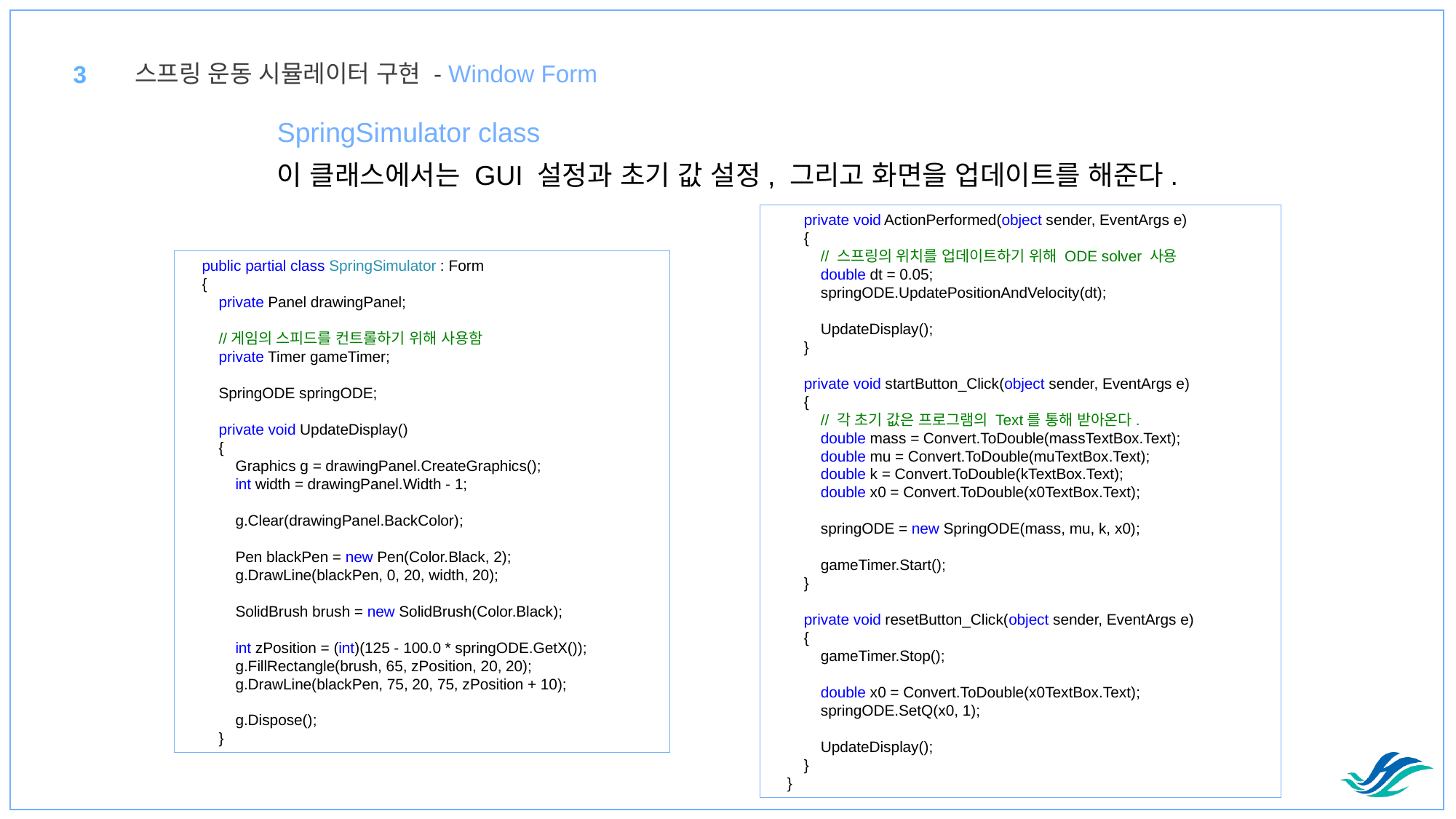

스프링 운동 시뮬레이터 구현 - Window Form
3
SpringSimulator class
이 클래스에서는 GUI 설정과 초기 값 설정, 그리고 화면을 업데이트를 해준다.
        private void ActionPerformed(object sender, EventArgs e)
        {
            // 스프링의 위치를 업데이트하기 위해 ODE solver 사용
            double dt = 0.05;
            springODE.UpdatePositionAndVelocity(dt);

            UpdateDisplay();
        }

        private void startButton_Click(object sender, EventArgs e)
        {
            // 각 초기 값은 프로그램의 Text를 통해 받아온다.
            double mass = Convert.ToDouble(massTextBox.Text);
            double mu = Convert.ToDouble(muTextBox.Text);
            double k = Convert.ToDouble(kTextBox.Text);
            double x0 = Convert.ToDouble(x0TextBox.Text);

            springODE = new SpringODE(mass, mu, k, x0);

            gameTimer.Start();
        }

        private void resetButton_Click(object sender, EventArgs e)
        {
            gameTimer.Stop();

            double x0 = Convert.ToDouble(x0TextBox.Text);
            springODE.SetQ(x0, 1);

            UpdateDisplay();
        }
    }
    public partial class SpringSimulator : Form
    {
        private Panel drawingPanel;

        //게임의 스피드를 컨트롤하기 위해 사용함
        private Timer gameTimer;

        SpringODE springODE;

        private void UpdateDisplay()
        {
            Graphics g = drawingPanel.CreateGraphics();
            int width = drawingPanel.Width - 1;

            g.Clear(drawingPanel.BackColor);

            Pen blackPen = new Pen(Color.Black, 2);
            g.DrawLine(blackPen, 0, 20, width, 20);

            SolidBrush brush = new SolidBrush(Color.Black);

            int zPosition = (int)(125 - 100.0 * springODE.GetX());
            g.FillRectangle(brush, 65, zPosition, 20, 20);
            g.DrawLine(blackPen, 75, 20, 75, zPosition + 10);

            g.Dispose();
        }